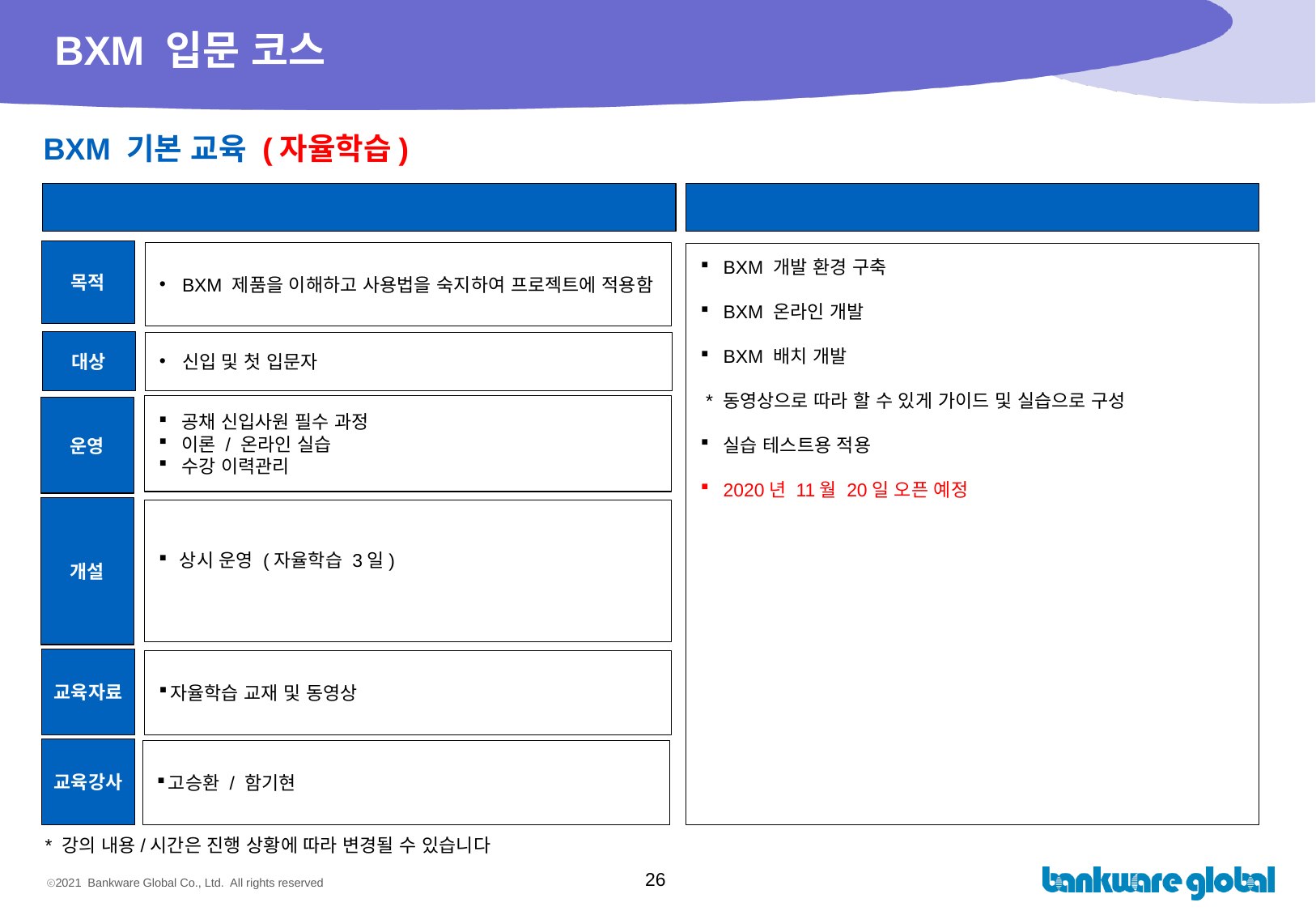

# BXM 입문 코스
BXM 기본 교육 (자율학습)
과정 개요
교육 내용(기본 안)
목적
BXM 제품을 이해하고 사용법을 숙지하여 프로젝트에 적용함

BXM 개발 환경 구축

BXM 온라인 개발

BXM 배치 개발

 * 동영상으로 따라 할 수 있게 가이드 및 실습으로 구성

실습 테스트용 적용

2020년 11월 20일 오픈 예정

대상
신입 및 첫 입문자
공채 신입사원 필수 과정
이론 / 온라인 실습
수강 이력관리
운영
개설
 상시 운영 (자율학습 3일)

교육자료
자율학습 교재 및 동영상
교육강사
고승환 / 함기현
* 강의 내용/시간은 진행 상황에 따라 변경될 수 있습니다